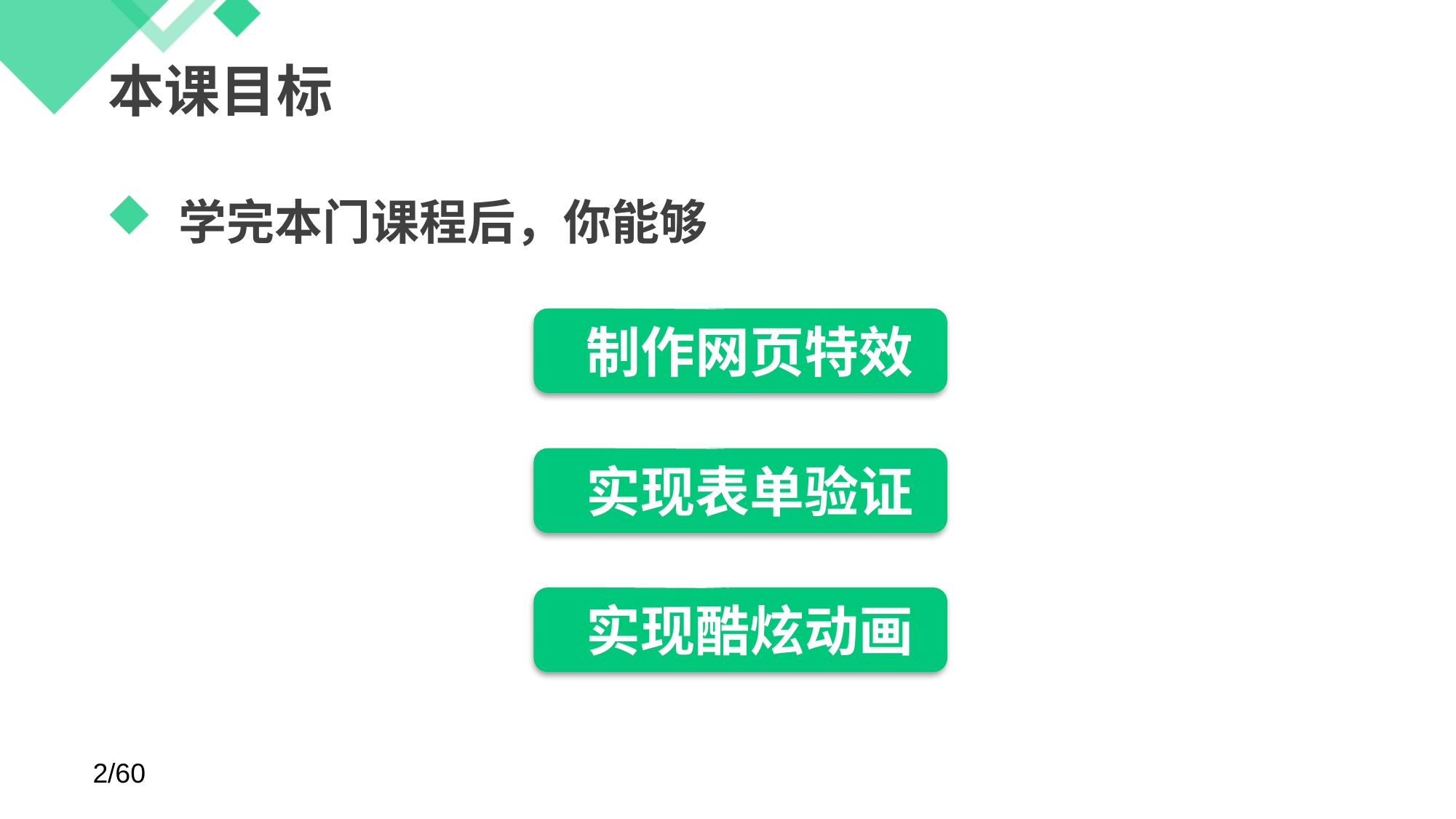

# 本课目标
学完本门课程后，你能够
  制作网页特效
  实现表单验证
  实现酷炫动画